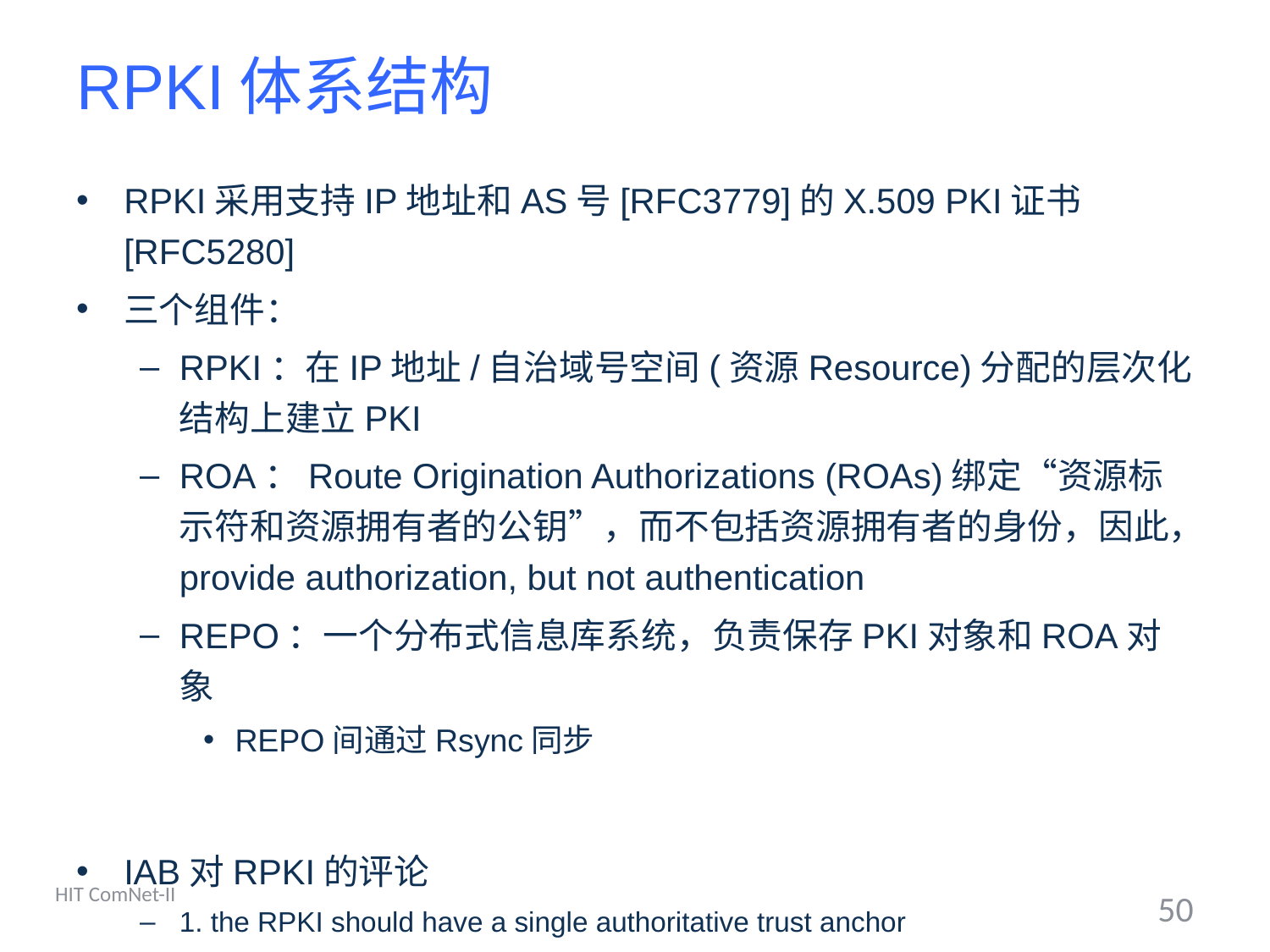

# RPKI体系结构
RPKI采用支持IP地址和AS号[RFC3779]的X.509 PKI证书[RFC5280]
三个组件：
RPKI：在IP地址/自治域号空间(资源Resource)分配的层次化结构上建立PKI
ROA：Route Origination Authorizations (ROAs)绑定“资源标示符和资源拥有者的公钥”，而不包括资源拥有者的身份，因此，provide authorization, but not authentication
REPO：一个分布式信息库系统，负责保存PKI对象和ROA对象
REPO间通过Rsync同步

IAB对RPKI的评论
1. the RPKI should have a single authoritative trust anchor
2. this trust anchor should be aligned with the registry of the root of the allocation hierarchy

HIT ComNet-II
50